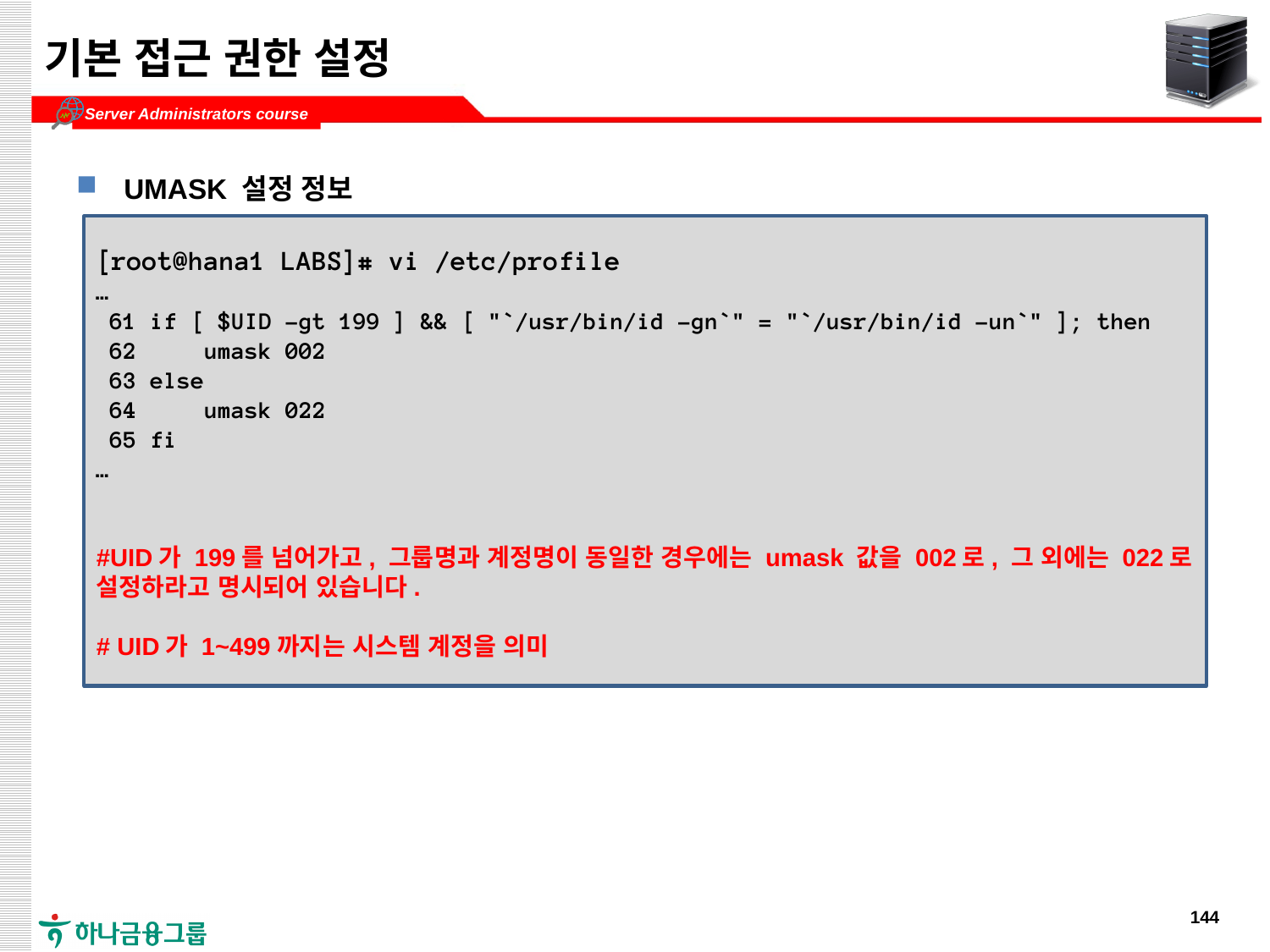

# 기본 접근 권한 설정
UMASK 설정 정보

[root@hana1 LABS]# vi /etc/profile
…
 61 if [ $UID -gt 199 ] && [ "`/usr/bin/id -gn`" = "`/usr/bin/id -un`" ]; then
 62     umask 002
 63 else
 64     umask 022
 65 fi
…

#UID가 199를 넘어가고, 그룹명과 계정명이 동일한 경우에는 umask 값을 002로, 그 외에는 022로 설정하라고 명시되어 있습니다.

# UID가 1~499까지는 시스템 계정을 의미